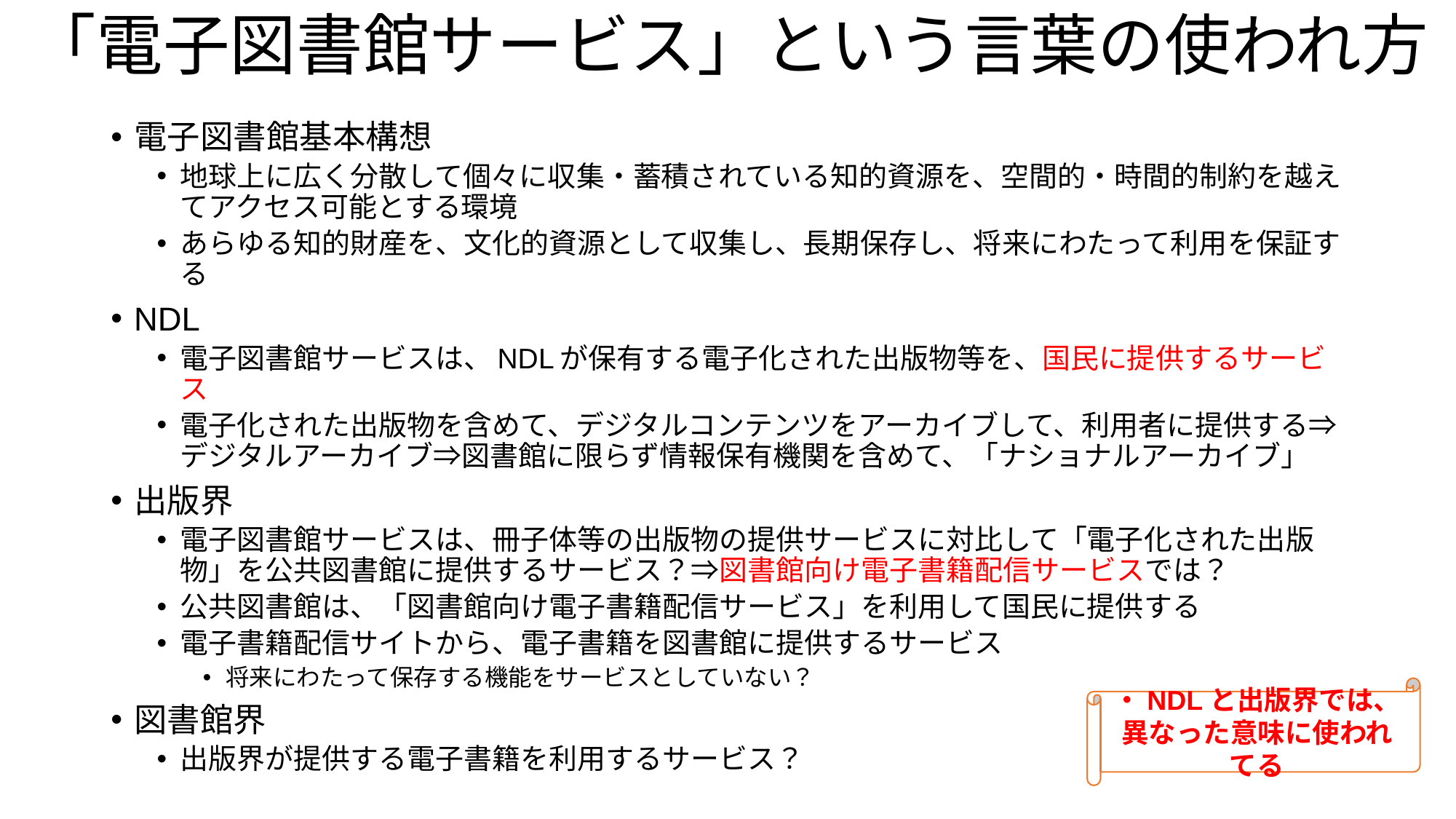

# 「電子図書館サービス」という言葉の使われ方
電子図書館基本構想
地球上に広く分散して個々に収集・蓄積されている知的資源を、空間的・時間的制約を越えてアクセス可能とする環境
あらゆる知的財産を、文化的資源として収集し、長期保存し、将来にわたって利用を保証する
NDL
電子図書館サービスは、NDLが保有する電子化された出版物等を、国民に提供するサービス
電子化された出版物を含めて、デジタルコンテンツをアーカイブして、利用者に提供する⇒デジタルアーカイブ⇒図書館に限らず情報保有機関を含めて、「ナショナルアーカイブ」
出版界
電子図書館サービスは、冊子体等の出版物の提供サービスに対比して「電子化された出版物」を公共図書館に提供するサービス？⇒図書館向け電子書籍配信サービスでは？
公共図書館は、「図書館向け電子書籍配信サービス」を利用して国民に提供する
電子書籍配信サイトから、電子書籍を図書館に提供するサービス
将来にわたって保存する機能をサービスとしていない？
図書館界
出版界が提供する電子書籍を利用するサービス？

・NDLと出版界では、異なった意味に使われてる